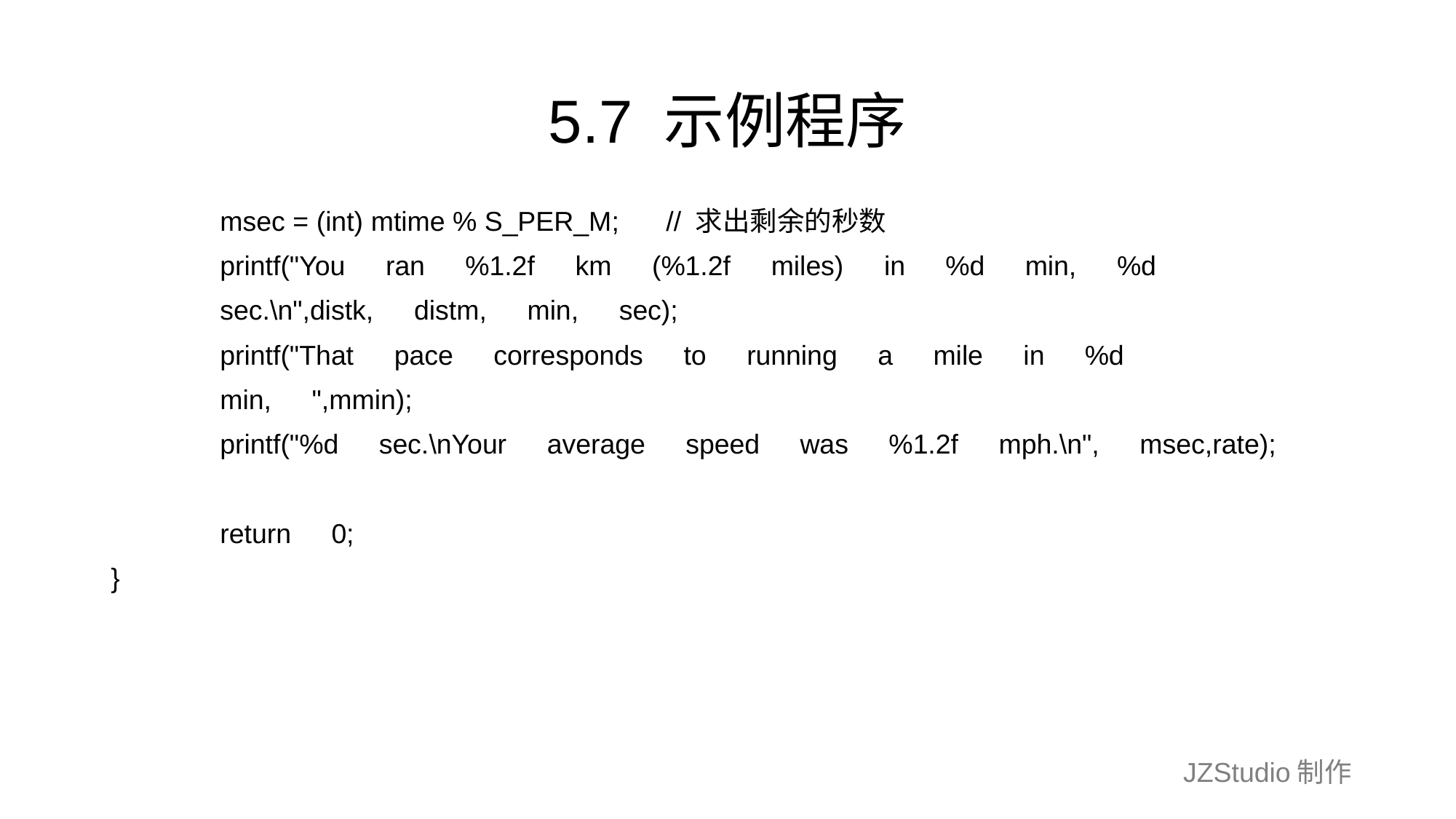

# 5.7 示例程序
	msec = (int) mtime % S_PER_M;　 // 求出剩余的秒数
	printf("You　ran　%1.2f　km　(%1.2f　miles)　in　%d　min,　%d
	sec.\n",distk,　distm,　min,　sec);
	printf("That　pace　corresponds　to　running　a　mile　in　%d
	min,　",mmin);
	printf("%d　sec.\nYour　average　speed　was　%1.2f　mph.\n",　msec,rate);

	return　0;
}